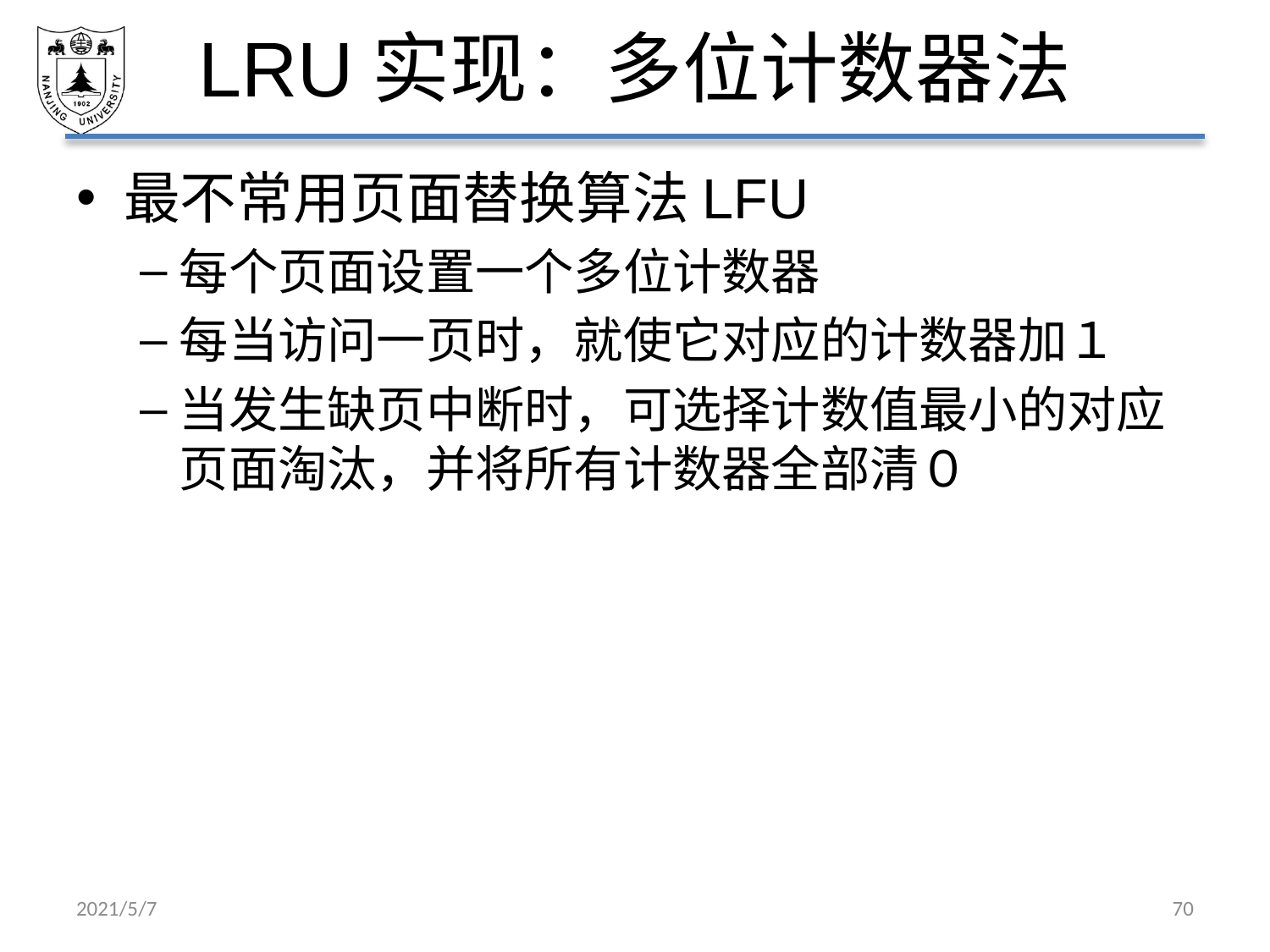

# LRU实现：多位计数器法
最不常用页面替换算法LFU
每个页面设置一个多位计数器
每当访问一页时，就使它对应的计数器加１
当发生缺页中断时，可选择计数值最小的对应页面淘汰，并将所有计数器全部清０
2021/5/7
70